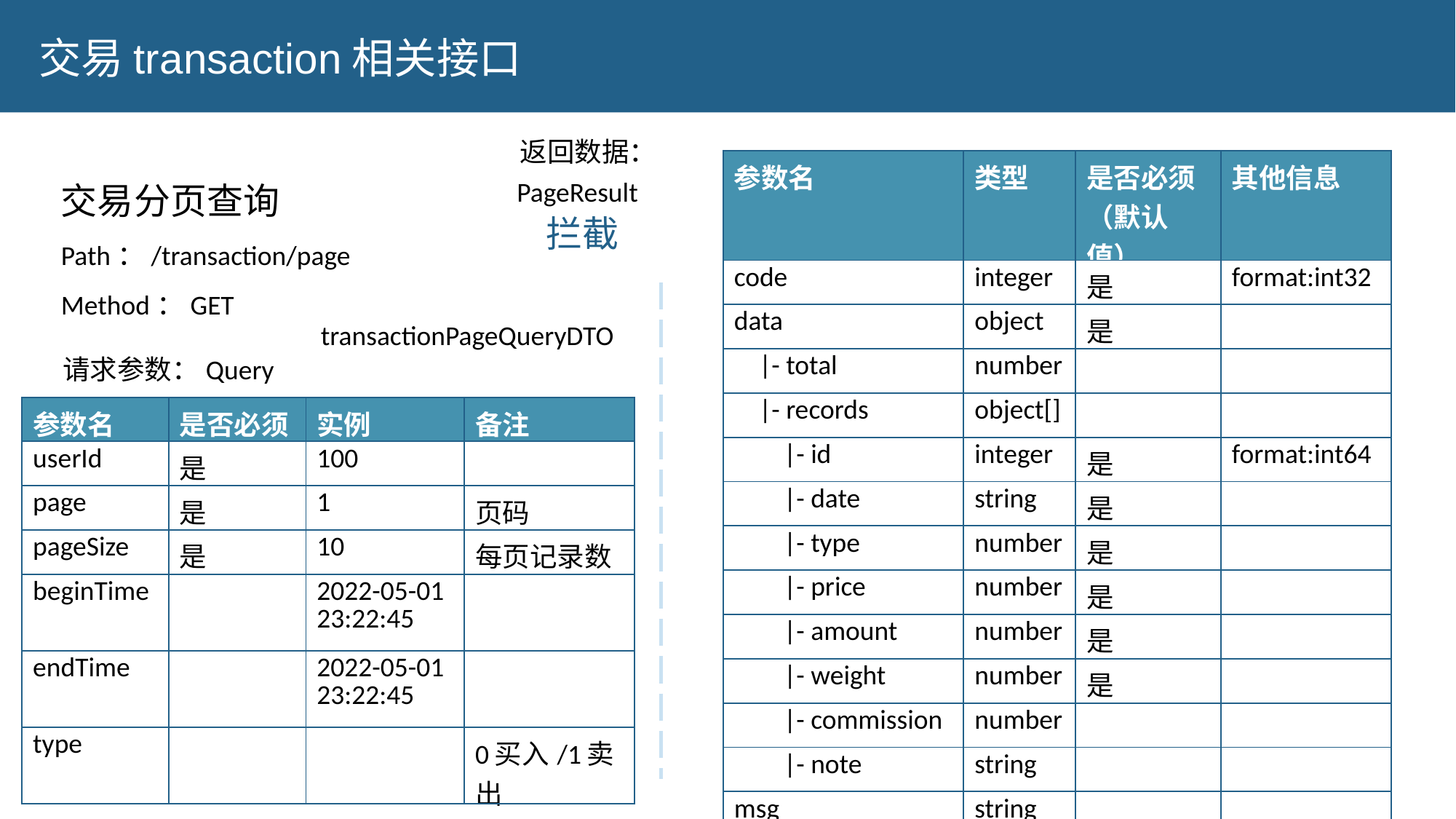

交易transaction相关接口
返回数据：
交易分页查询
Path：/transaction/page
Method：GET
| 参数名 | 类型 | 是否必须（默认值） | 其他信息 |
| --- | --- | --- | --- |
| code | integer | 是 | format:int32 |
| data | object | 是 |  |
| |- total | number |  |  |
| |- records | object[] |  |  |
| |- id | integer | 是 | format:int64 |
| |- date | string | 是 |  |
| |- type | number | 是 |  |
| |- price | number | 是 |  |
| |- amount | number | 是 |  |
| |- weight | number | 是 |  |
| |- commission | number |  |  |
| |- note | string |  |  |
| msg | string |  |  |
PageResult
拦截
transactionPageQueryDTO
请求参数：Query
| 参数名 | 是否必须 | 实例 | 备注 |
| --- | --- | --- | --- |
| userId | 是 | 100 |  |
| page | 是 | 1 | 页码 |
| pageSize | 是 | 10 | 每页记录数 |
| beginTime |  | 2022-05-01 23:22:45 |  |
| endTime |  | 2022-05-01 23:22:45 |  |
| type |  |  | 0买入/1卖出 |